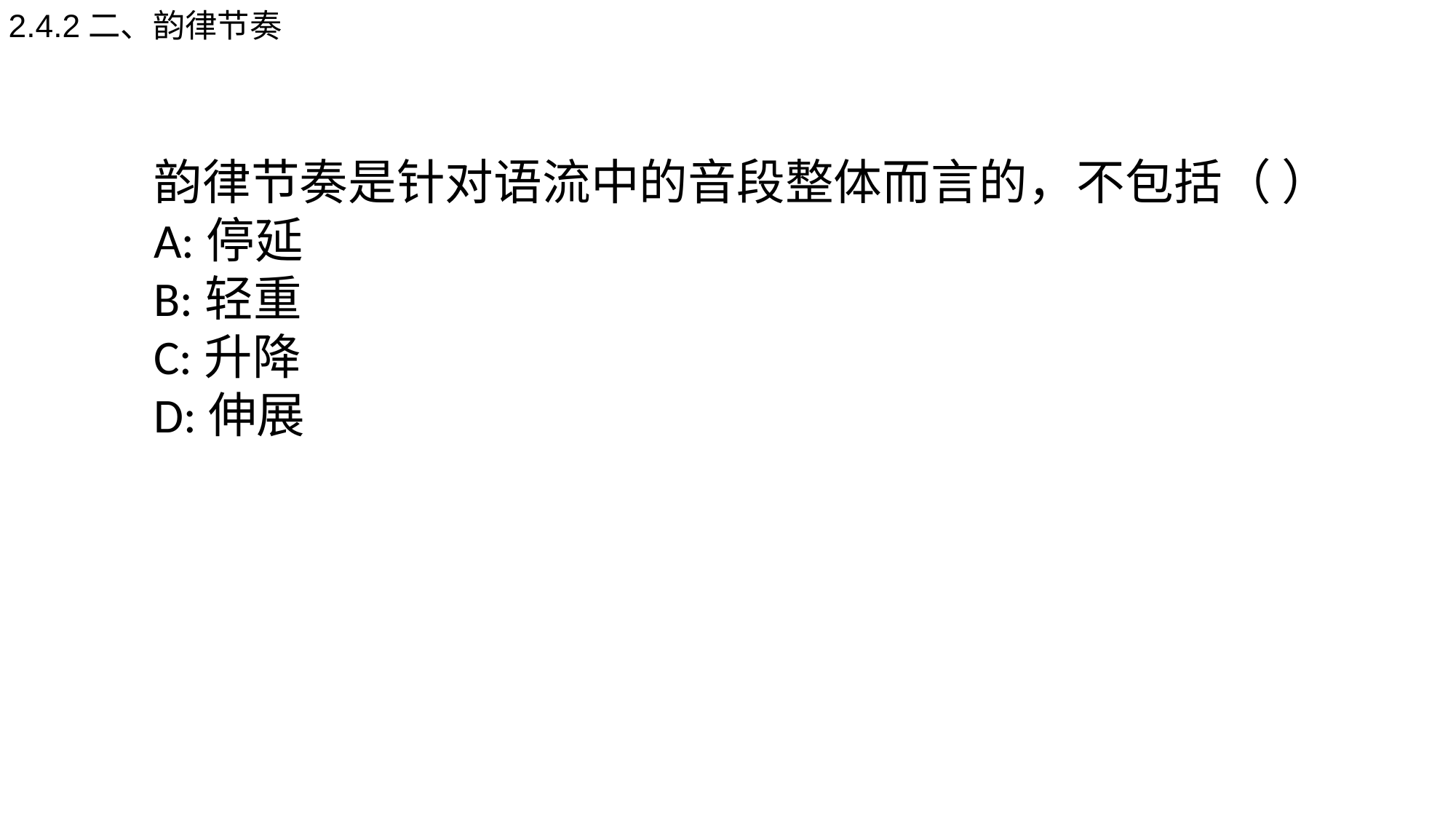

2.4.2二、韵律节奏
韵律节奏是针对语流中的音段整体而言的，不包括（ ）
A:停延
B:轻重
C:升降
D:伸展